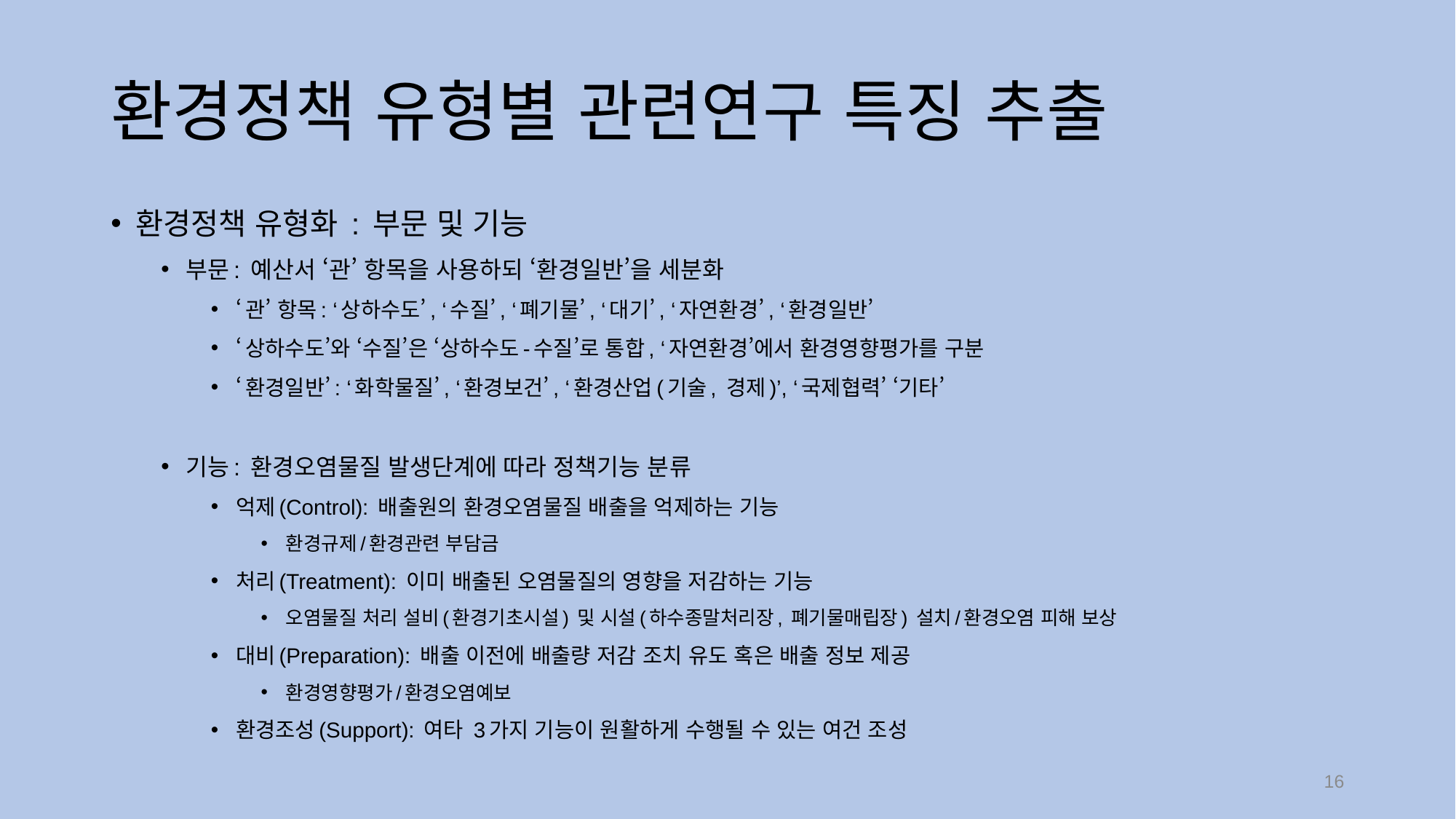

# 환경정책 유형별 관련연구 특징 추출
환경정책 유형화 : 부문 및 기능
부문: 예산서 ‘관’ 항목을 사용하되 ‘환경일반’을 세분화
‘관’ 항목: ‘상하수도’, ‘수질’, ‘폐기물’, ‘대기’, ‘자연환경’, ‘환경일반’
‘상하수도’와 ‘수질’은 ‘상하수도-수질’로 통합, ‘자연환경’에서 환경영향평가를 구분
‘환경일반’: ‘화학물질’, ‘환경보건’, ‘환경산업(기술, 경제)’, ‘국제협력’ ‘기타’

기능: 환경오염물질 발생단계에 따라 정책기능 분류
억제(Control): 배출원의 환경오염물질 배출을 억제하는 기능
환경규제/환경관련 부담금
처리(Treatment): 이미 배출된 오염물질의 영향을 저감하는 기능
오염물질 처리 설비(환경기초시설) 및 시설(하수종말처리장, 폐기물매립장) 설치/환경오염 피해 보상
대비(Preparation): 배출 이전에 배출량 저감 조치 유도 혹은 배출 정보 제공
환경영향평가/환경오염예보
환경조성(Support): 여타 3가지 기능이 원활하게 수행될 수 있는 여건 조성

16